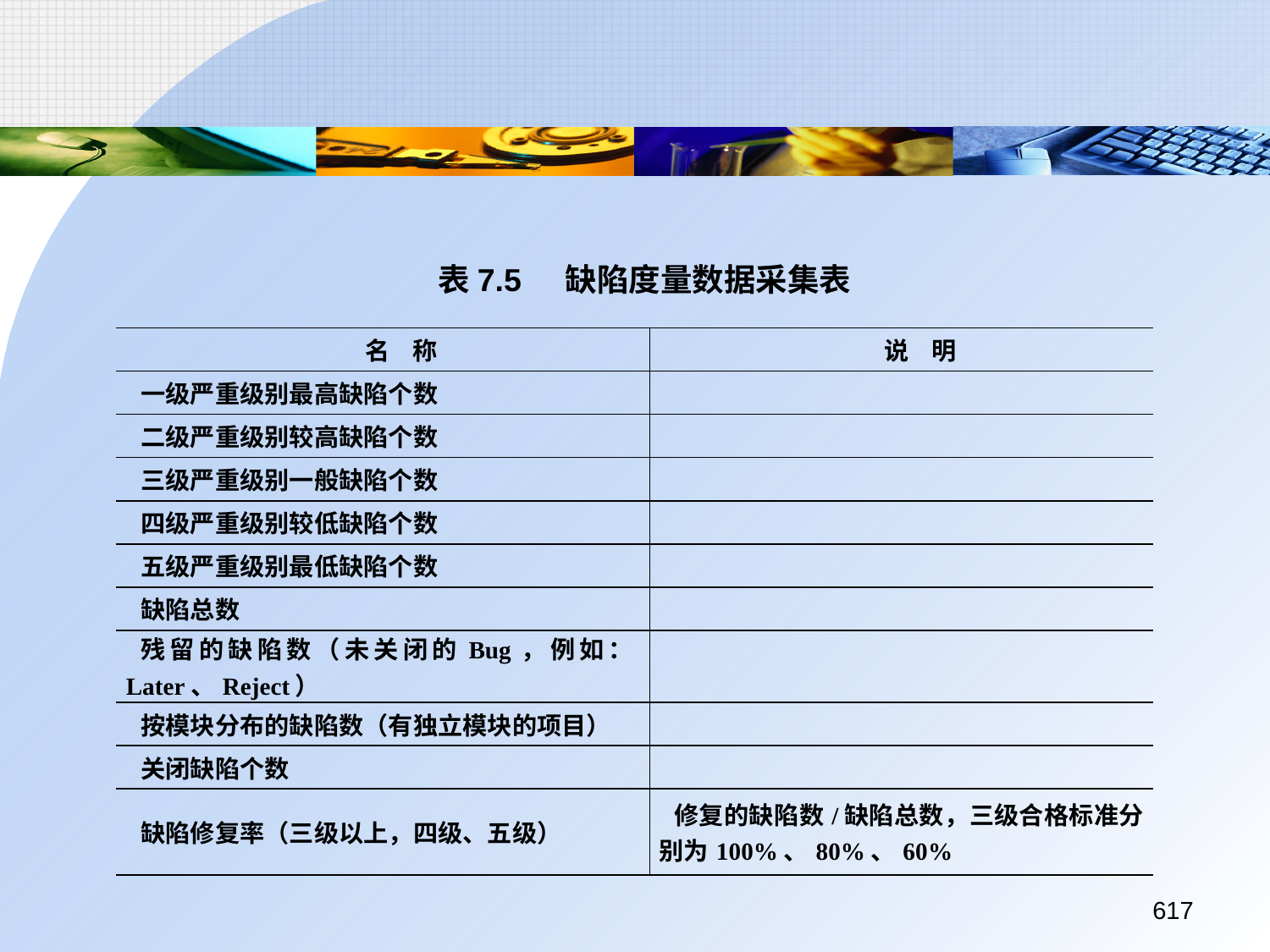

表7.5	缺陷度量数据采集表
| 名 称 | 说 明 |
| --- | --- |
| 一级严重级别最高缺陷个数 |  |
| 二级严重级别较高缺陷个数 |  |
| 三级严重级别一般缺陷个数 |  |
| 四级严重级别较低缺陷个数 |  |
| 五级严重级别最低缺陷个数 |  |
| 缺陷总数 |  |
| 残留的缺陷数（未关闭的Bug，例如：Later、Reject） |  |
| 按模块分布的缺陷数（有独立模块的项目） |  |
| 关闭缺陷个数 |  |
| 缺陷修复率（三级以上，四级、五级） | 修复的缺陷数/缺陷总数，三级合格标准分别为100%、80%、60% |
617